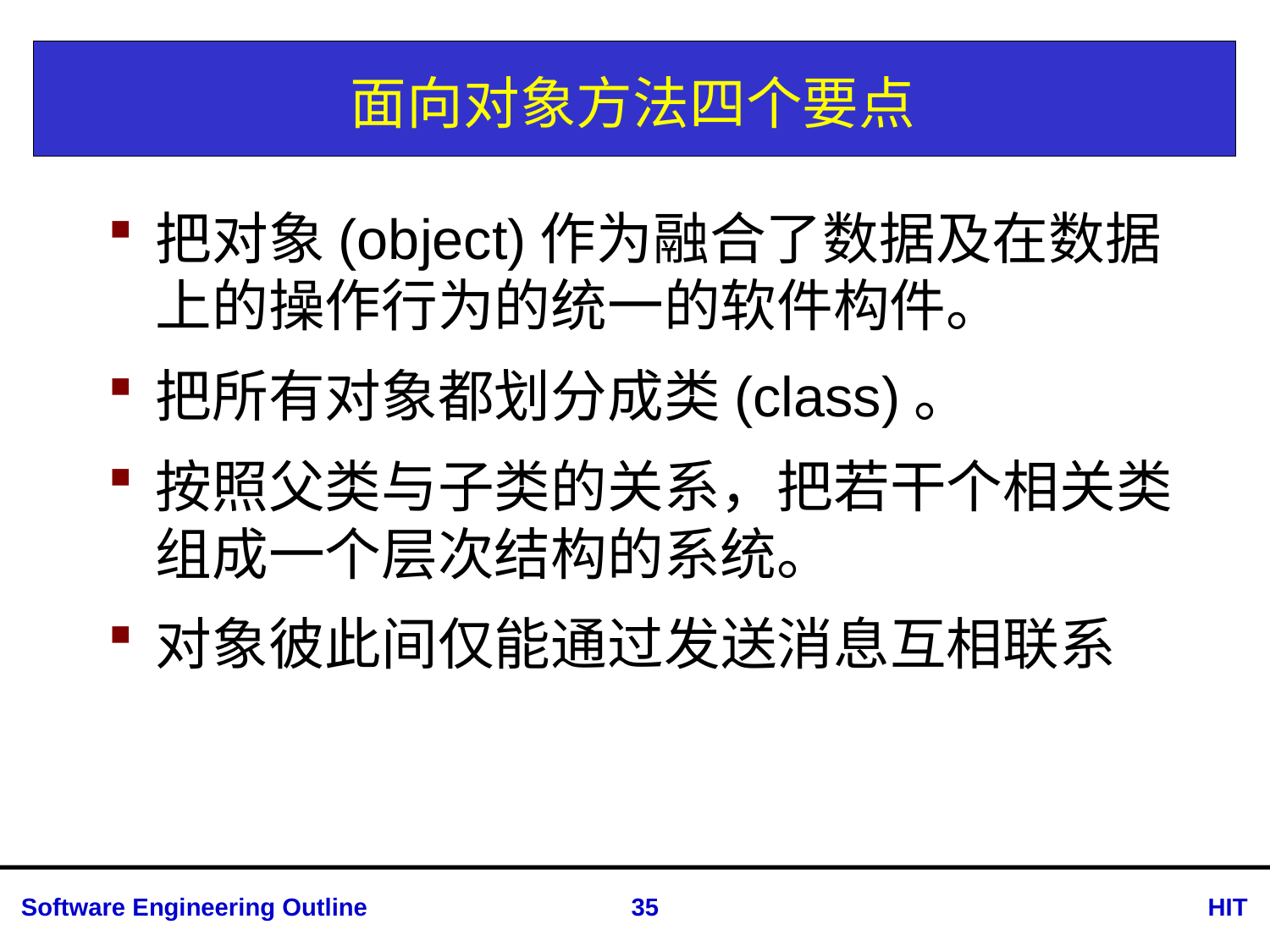

# 面向对象方法四个要点
把对象(object)作为融合了数据及在数据上的操作行为的统一的软件构件。
把所有对象都划分成类(class)。
按照父类与子类的关系，把若干个相关类组成一个层次结构的系统。
对象彼此间仅能通过发送消息互相联系